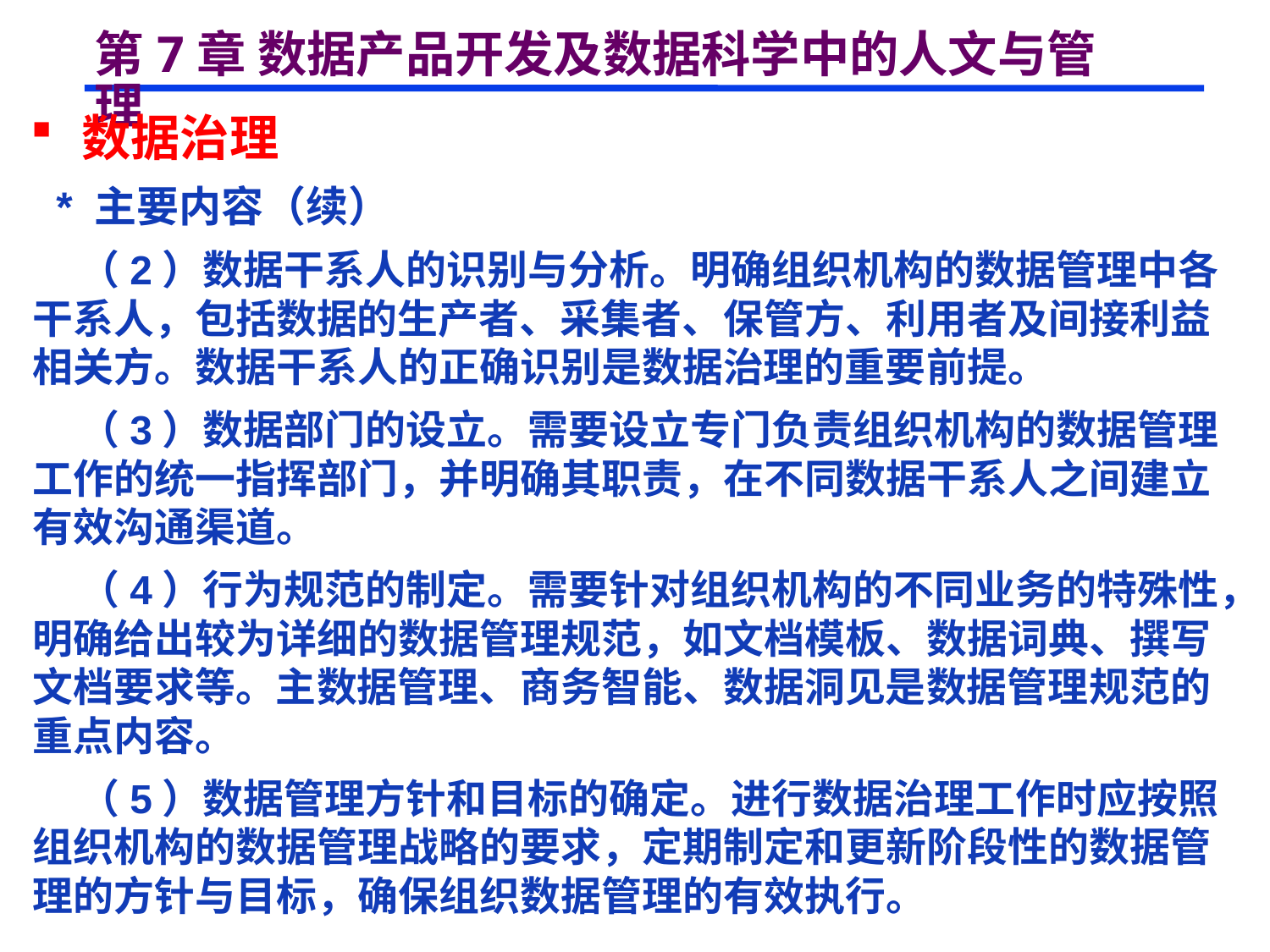

# 第7章 数据产品开发及数据科学中的人文与管理
 数据治理
  * 主要内容（续）
    （2）数据干系人的识别与分析。明确组织机构的数据管理中各干系人，包括数据的生产者、采集者、保管方、利用者及间接利益相关方。数据干系人的正确识别是数据治理的重要前提。
    （3）数据部门的设立。需要设立专门负责组织机构的数据管理工作的统一指挥部门，并明确其职责，在不同数据干系人之间建立有效沟通渠道。
    （4）行为规范的制定。需要针对组织机构的不同业务的特殊性，明确给出较为详细的数据管理规范，如文档模板、数据词典、撰写文档要求等。主数据管理、商务智能、数据洞见是数据管理规范的重点内容。
    （5）数据管理方针和目标的确定。进行数据治理工作时应按照组织机构的数据管理战略的要求，定期制定和更新阶段性的数据管理的方针与目标，确保组织数据管理的有效执行。